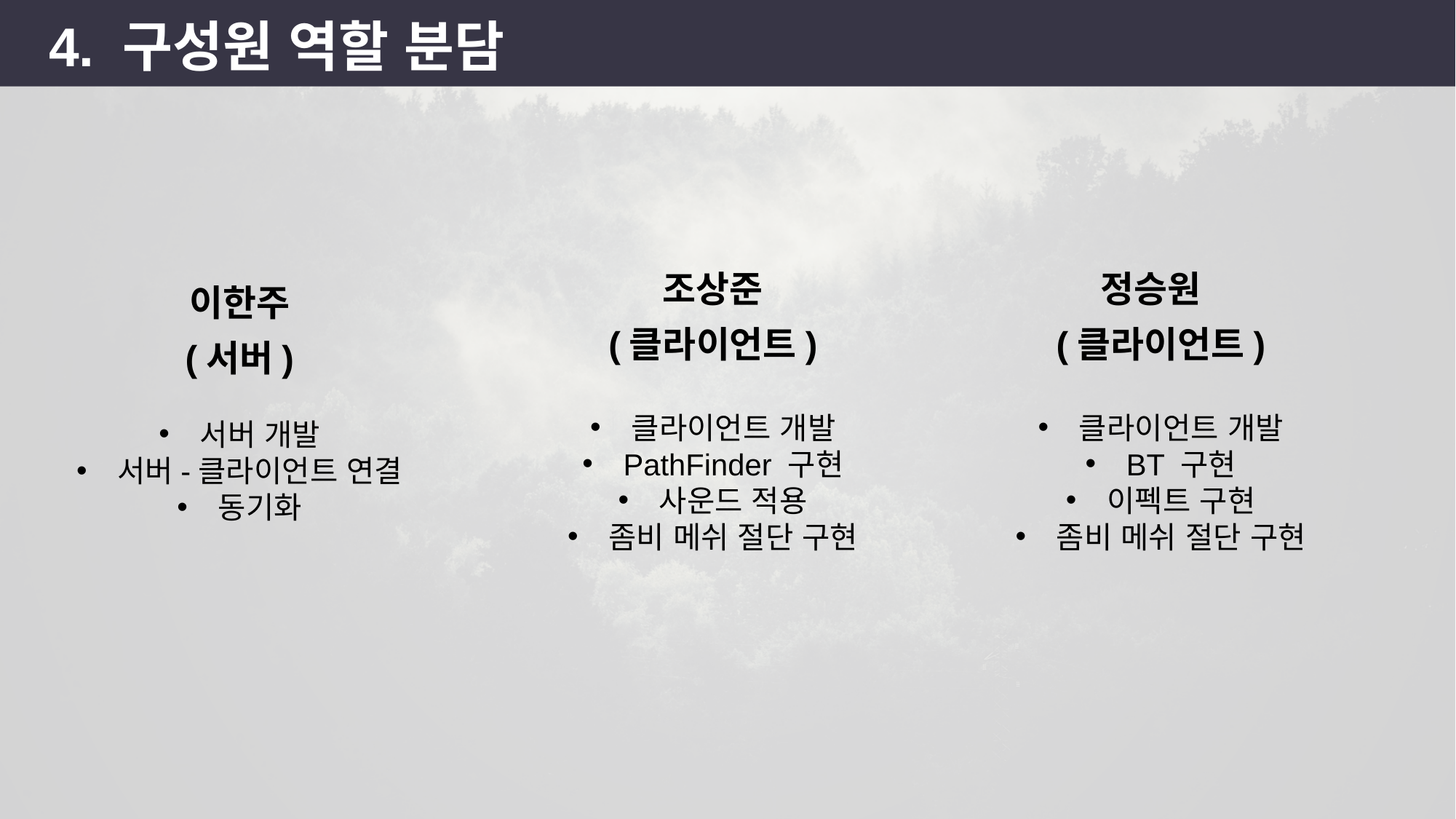

4. 구성원 역할 분담
조상준
정승원
이한주
(클라이언트)

클라이언트 개발
PathFinder 구현
사운드 적용
좀비 메쉬 절단 구현

(클라이언트)

클라이언트 개발
BT 구현
이펙트 구현
좀비 메쉬 절단 구현

(서버)

서버 개발
서버-클라이언트 연결
동기화
8